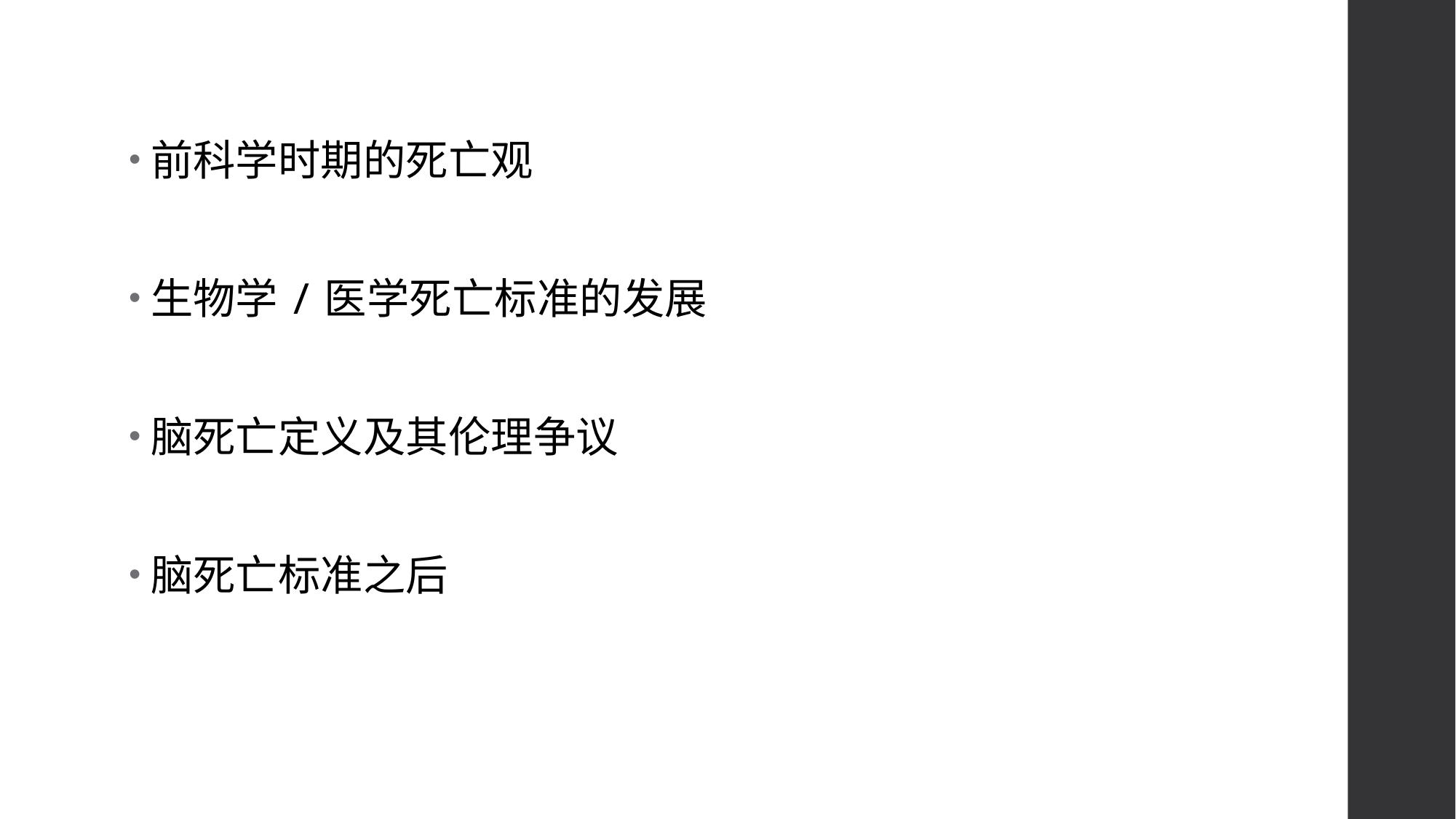

前科学时期的死亡观

生物学/医学死亡标准的发展

脑死亡定义及其伦理争议

脑死亡标准之后